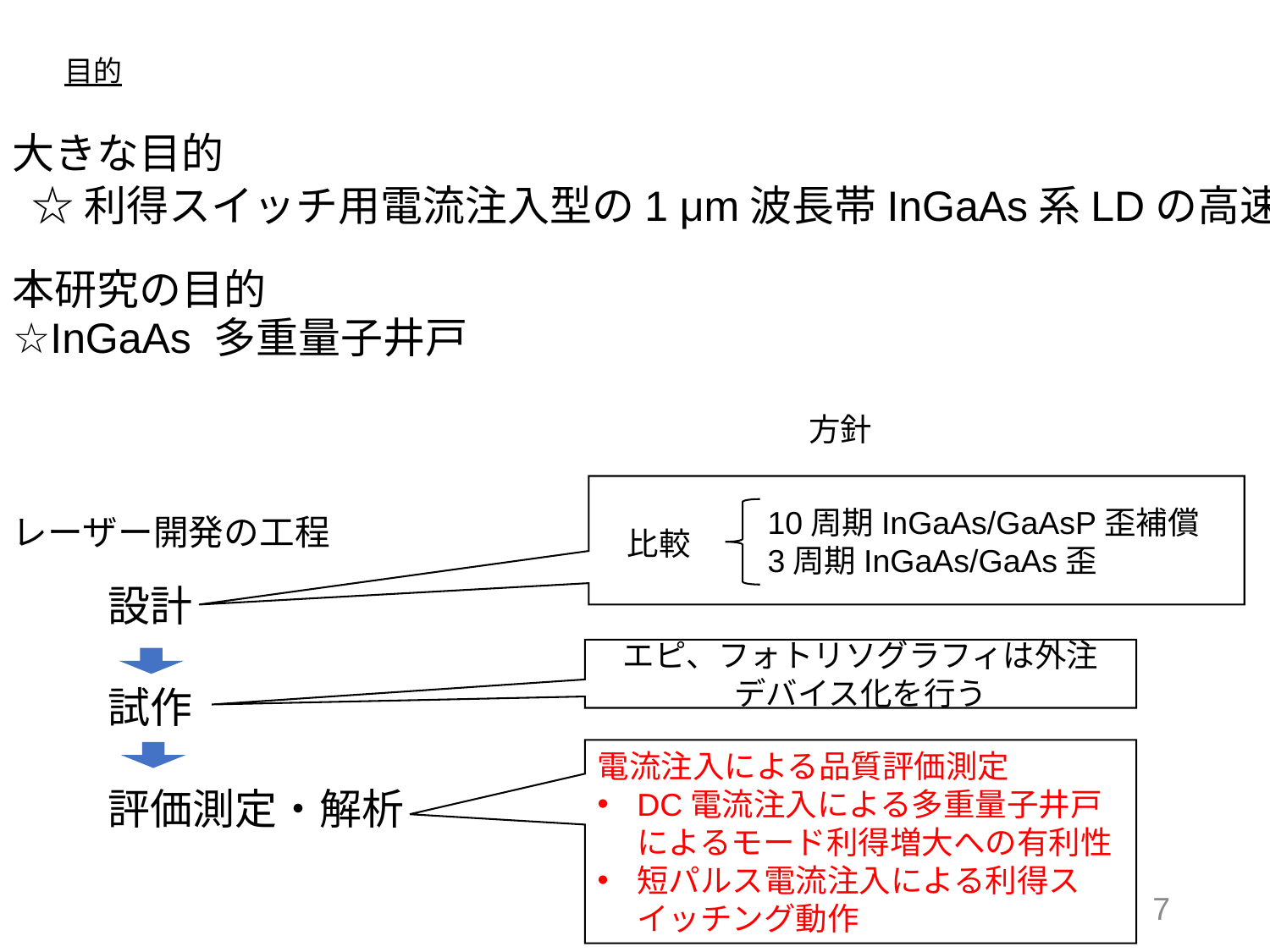

# 目的
大きな目的
☆利得スイッチ用電流注入型の1 μm波長帯InGaAs系LDの高速化
本研究の目的
☆InGaAs 多重量子井戸
方針
　　　　　10周期InGaAs/GaAsP歪補償
　　　　　3周期InGaAs/GaAs歪

レーザー開発の工程
比較
設計

試作

評価測定・解析
エピ、フォトリソグラフィは外注
デバイス化を行う

電流注入による品質評価測定
DC電流注入による多重量子井戸によるモード利得増大への有利性
短パルス電流注入による利得スイッチング動作

7